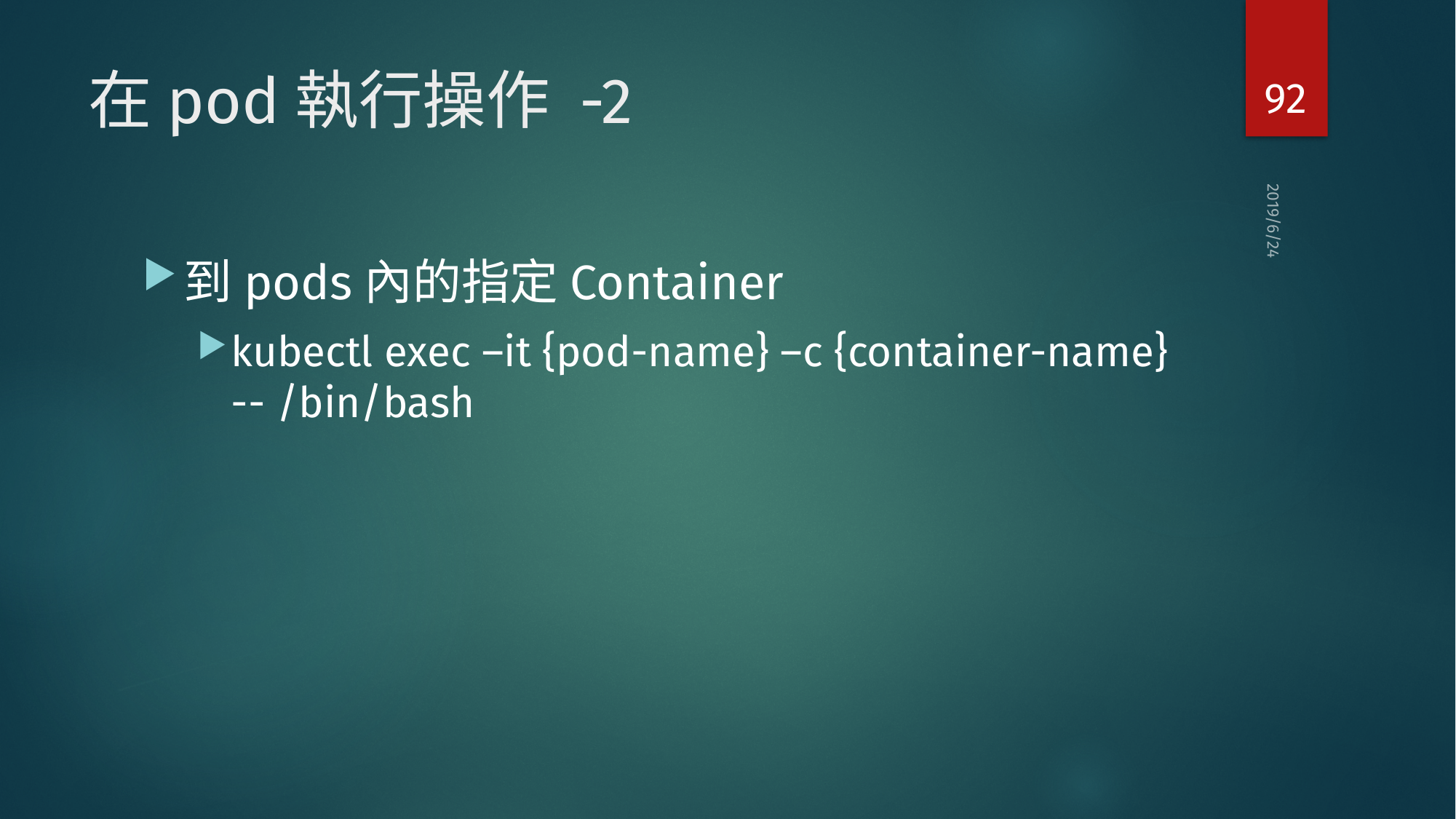

92
# 在pod執行操作 -2
2019/6/24
到pods內的指定Container
kubectl exec –it {pod-name} –c {container-name}  -- /bin/bash